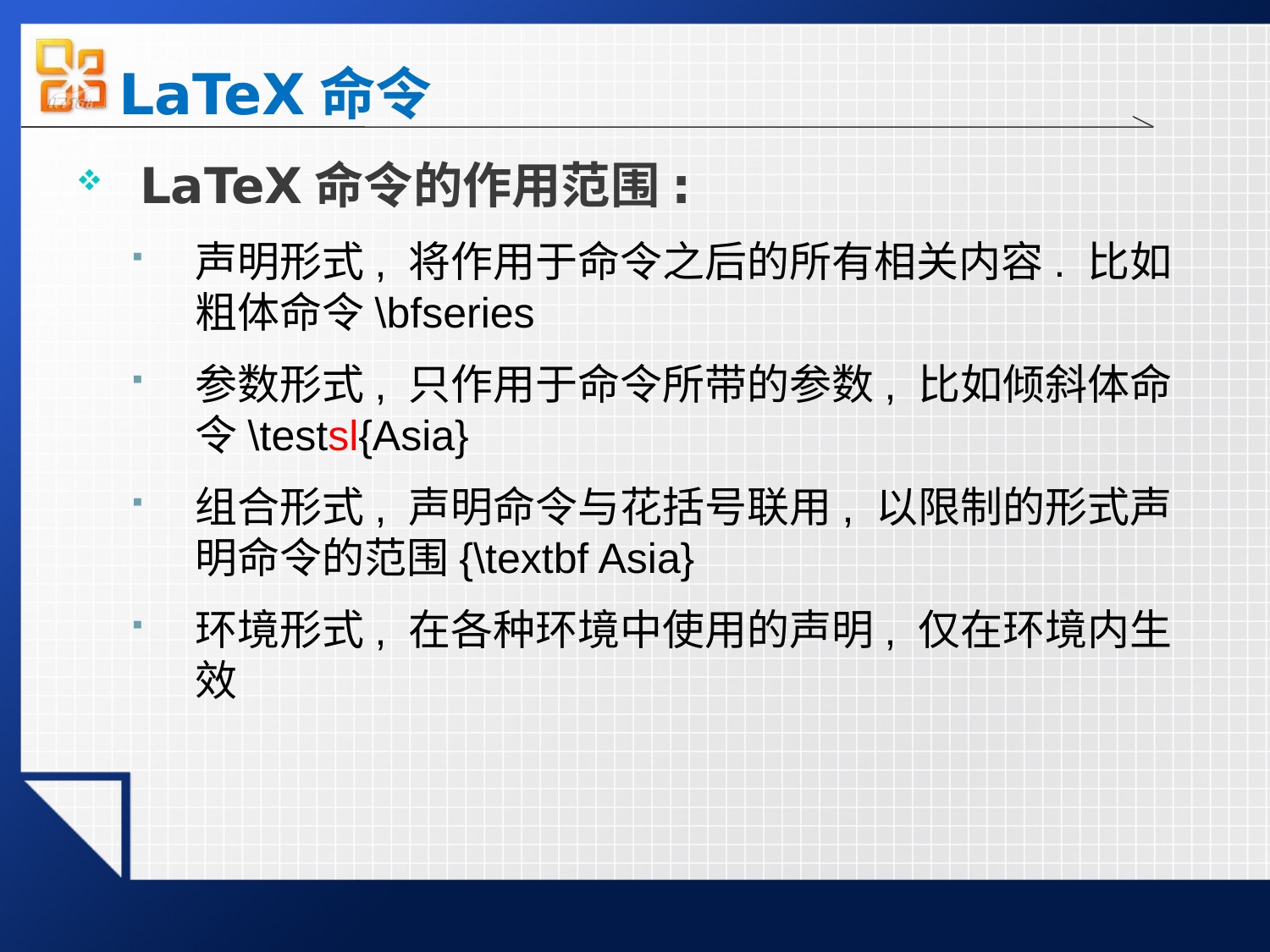

# LaTeX命令
LaTeX命令的作用范围:
声明形式, 将作用于命令之后的所有相关内容. 比如粗体命令\bfseries
参数形式, 只作用于命令所带的参数, 比如倾斜体命令\testsl{Asia}
组合形式, 声明命令与花括号联用, 以限制的形式声明命令的范围{\textbf Asia}
环境形式, 在各种环境中使用的声明, 仅在环境内生效